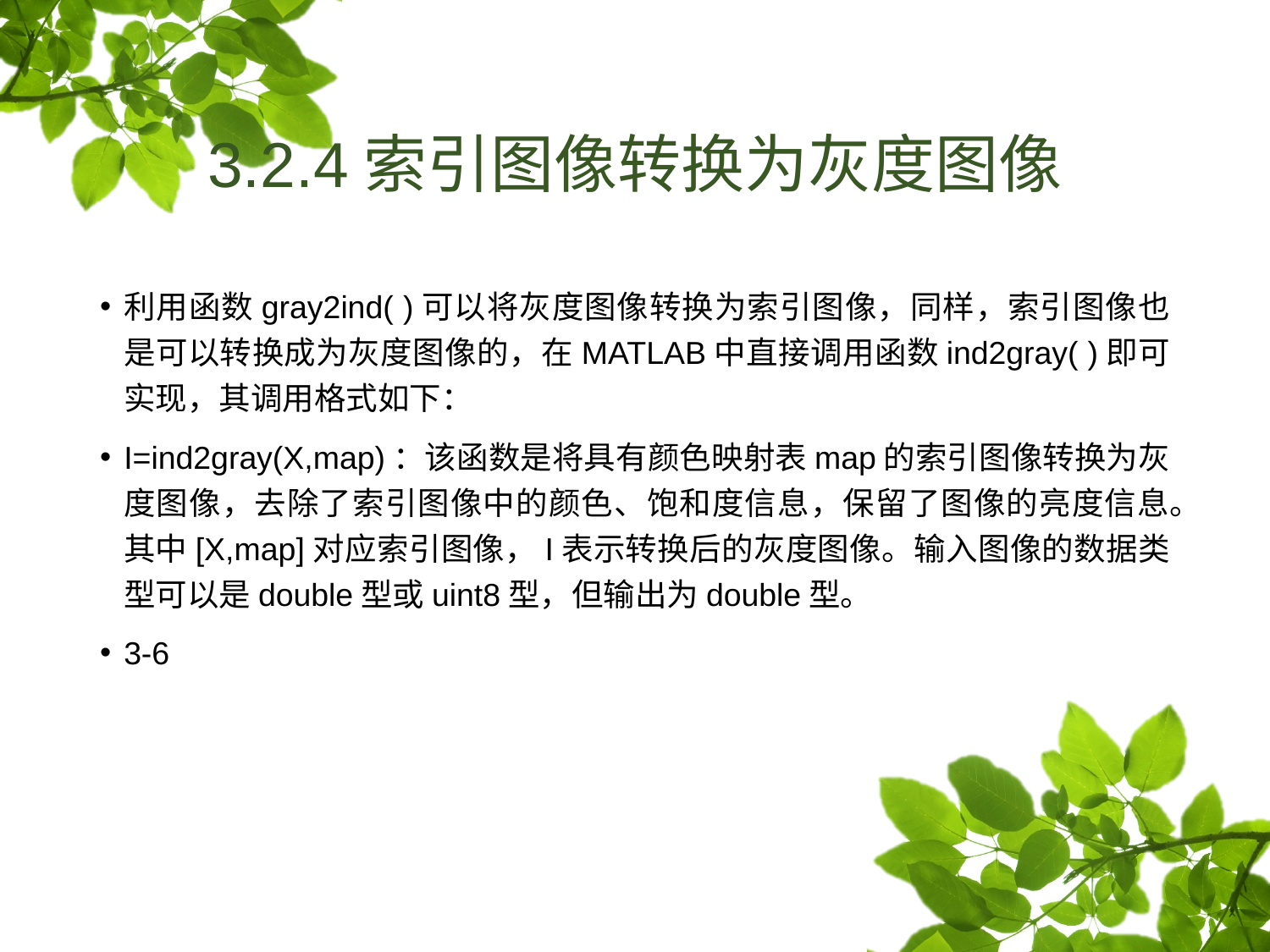

# 3.2.4索引图像转换为灰度图像
利用函数gray2ind( )可以将灰度图像转换为索引图像，同样，索引图像也是可以转换成为灰度图像的，在MATLAB中直接调用函数ind2gray( )即可实现，其调用格式如下：
I=ind2gray(X,map)：该函数是将具有颜色映射表map的索引图像转换为灰度图像，去除了索引图像中的颜色、饱和度信息，保留了图像的亮度信息。其中[X,map]对应索引图像，I表示转换后的灰度图像。输入图像的数据类型可以是double型或uint8型，但输出为double型。
3-6